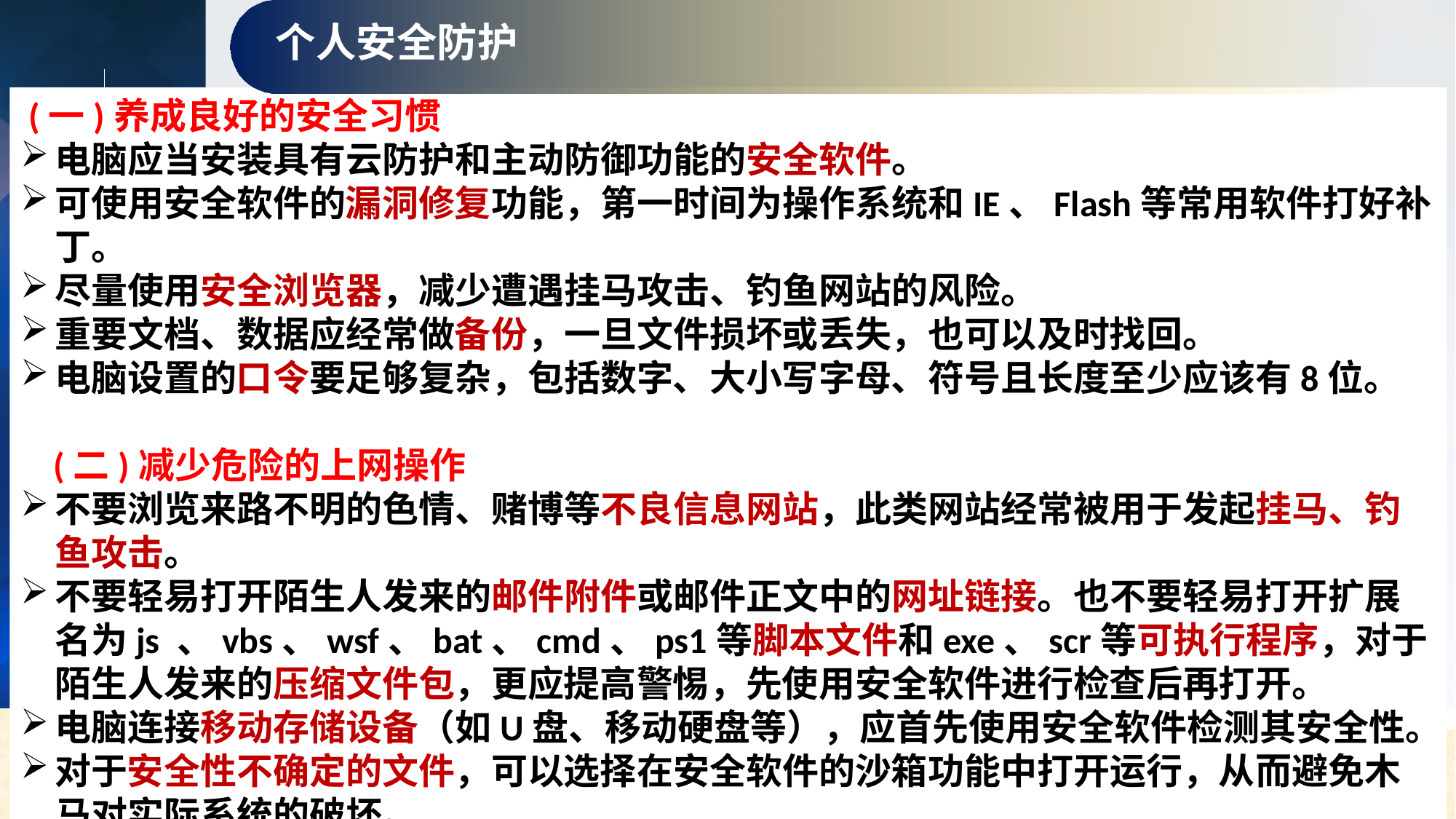

个人安全防护
 (一)养成良好的安全习惯
电脑应当安装具有云防护和主动防御功能的安全软件。
可使用安全软件的漏洞修复功能，第一时间为操作系统和IE、Flash等常用软件打好补丁。
尽量使用安全浏览器，减少遭遇挂马攻击、钓鱼网站的风险。
重要文档、数据应经常做备份，一旦文件损坏或丢失，也可以及时找回。
电脑设置的口令要足够复杂，包括数字、大小写字母、符号且长度至少应该有8位。

    (二)减少危险的上网操作
不要浏览来路不明的色情、赌博等不良信息网站，此类网站经常被用于发起挂马、钓鱼攻击。
不要轻易打开陌生人发来的邮件附件或邮件正文中的网址链接。也不要轻易打开扩展名为js 、vbs、wsf、bat、cmd、ps1等脚本文件和exe、scr等可执行程序，对于陌生人发来的压缩文件包，更应提高警惕，先使用安全软件进行检查后再打开。
电脑连接移动存储设备（如U盘、移动硬盘等），应首先使用安全软件检测其安全性。
对于安全性不确定的文件，可以选择在安全软件的沙箱功能中打开运行，从而避免木马对实际系统的破坏。